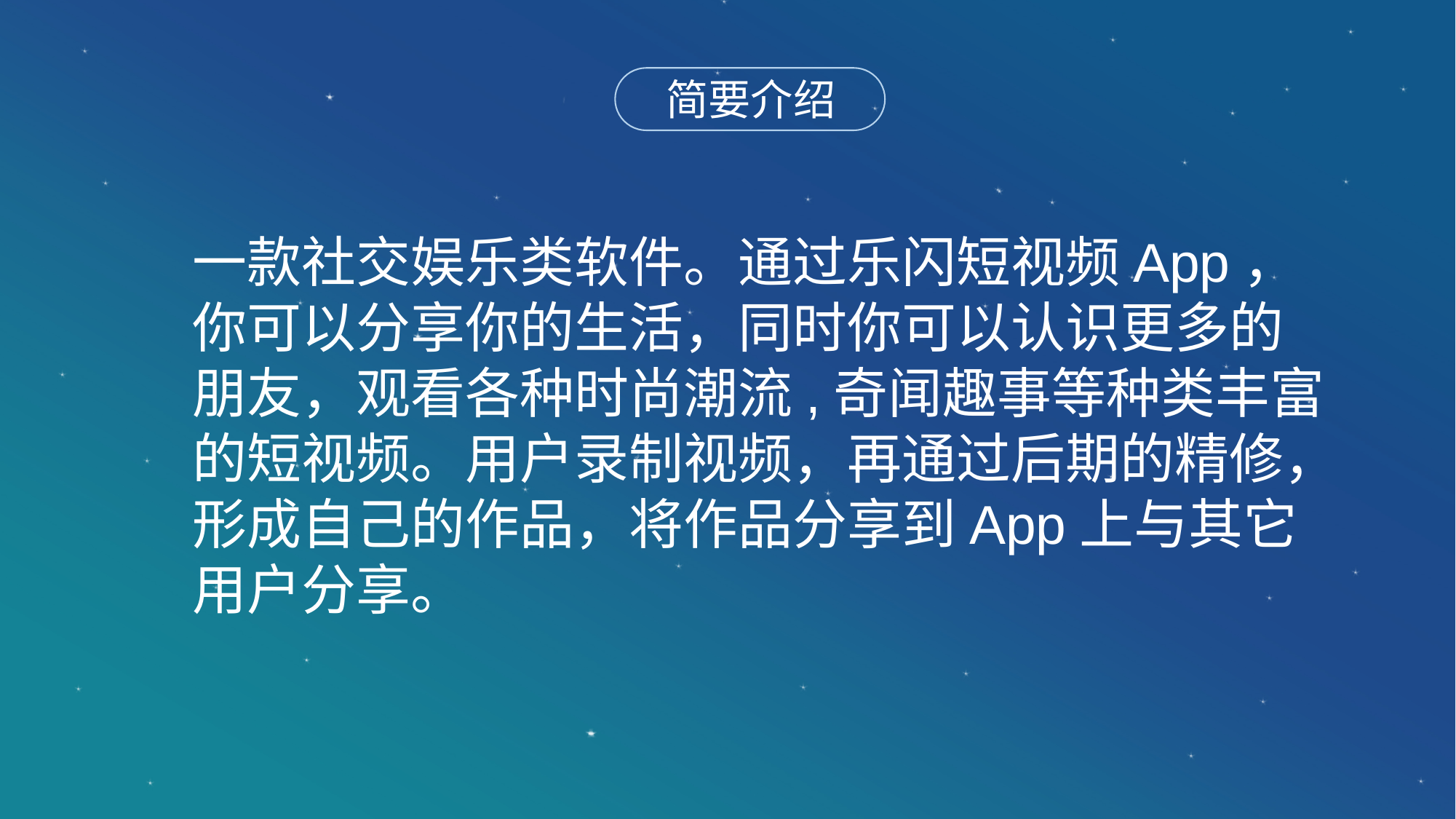

简要介绍
一款社交娱乐类软件。通过乐闪短视频App，你可以分享你的生活，同时你可以认识更多的朋友，观看各种时尚潮流,奇闻趣事等种类丰富的短视频。用户录制视频，再通过后期的精修，形成自己的作品，将作品分享到App上与其它用户分享。